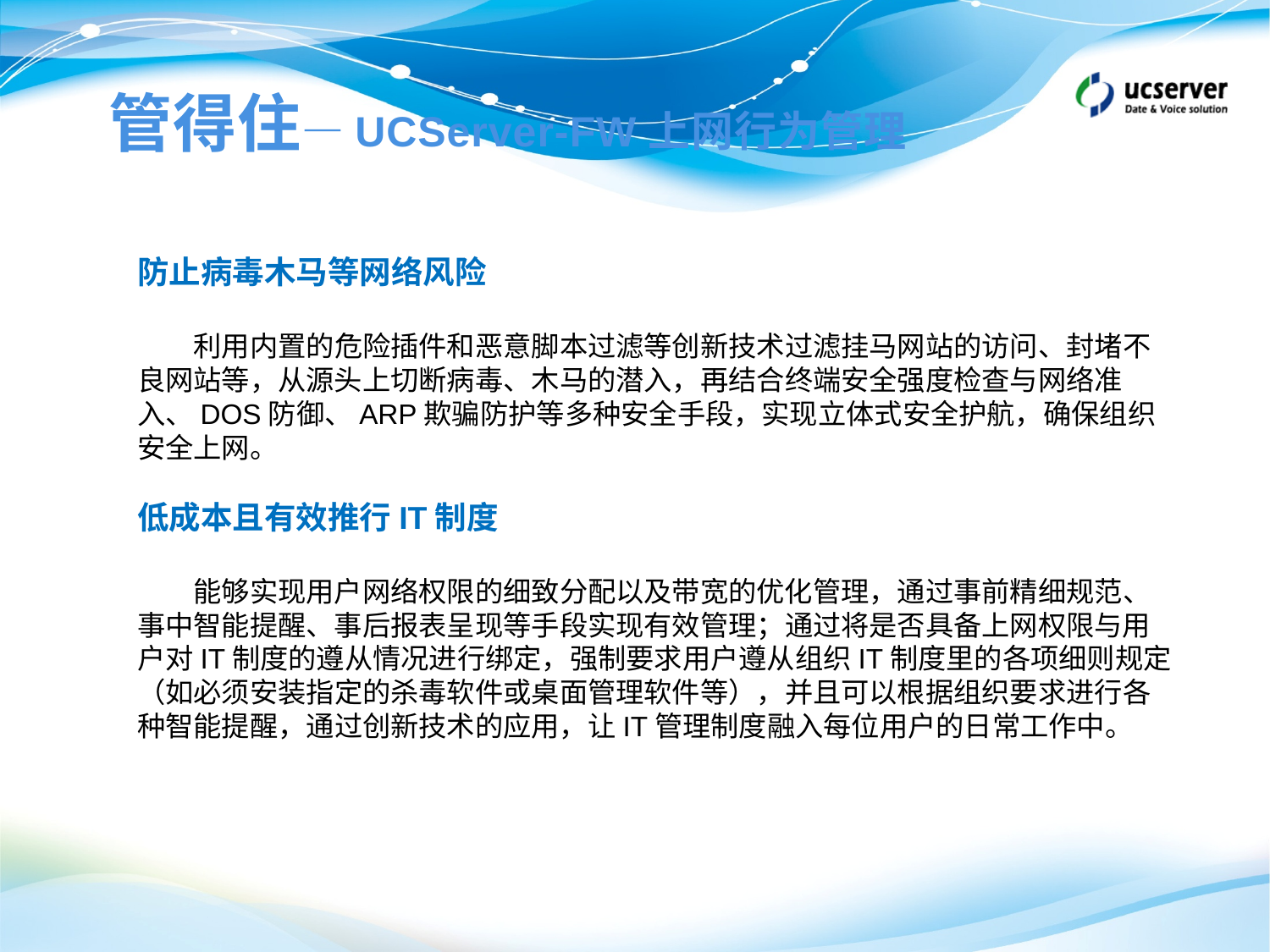

管得住—UCServer-FW上网行为管理
防止病毒木马等网络风险

　　利用内置的危险插件和恶意脚本过滤等创新技术过滤挂马网站的访问、封堵不良网站等，从源头上切断病毒、木马的潜入，再结合终端安全强度检查与网络准入、DOS防御、ARP欺骗防护等多种安全手段，实现立体式安全护航，确保组织安全上网。

低成本且有效推行IT制度

　　能够实现用户网络权限的细致分配以及带宽的优化管理，通过事前精细规范、事中智能提醒、事后报表呈现等手段实现有效管理；通过将是否具备上网权限与用户对IT制度的遵从情况进行绑定，强制要求用户遵从组织IT制度里的各项细则规定（如必须安装指定的杀毒软件或桌面管理软件等），并且可以根据组织要求进行各种智能提醒，通过创新技术的应用，让IT管理制度融入每位用户的日常工作中。